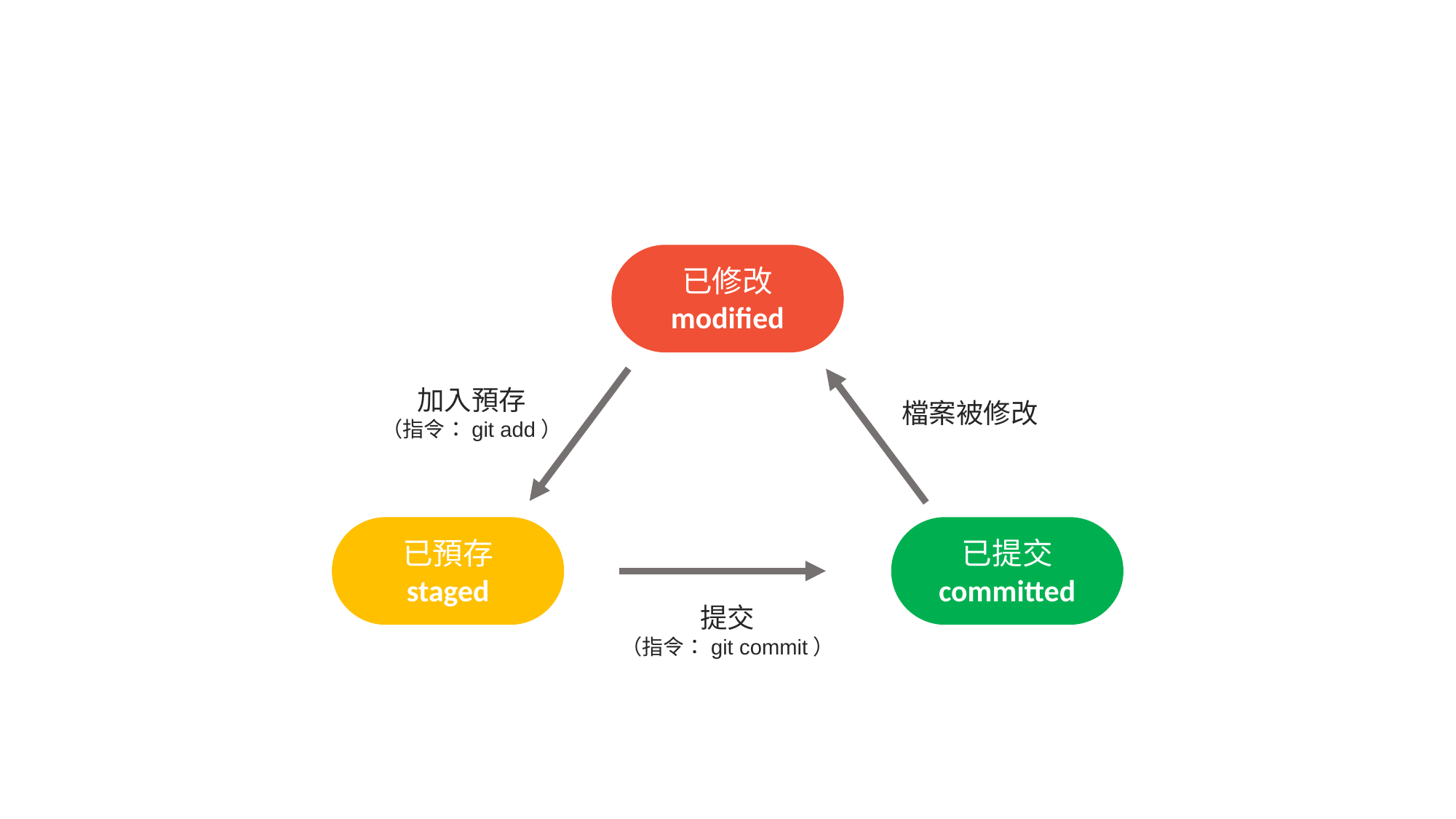

已修改
modified
加入預存
（指令：git add）
檔案被修改
已預存
staged
已提交
committed
提交
（指令：git commit）